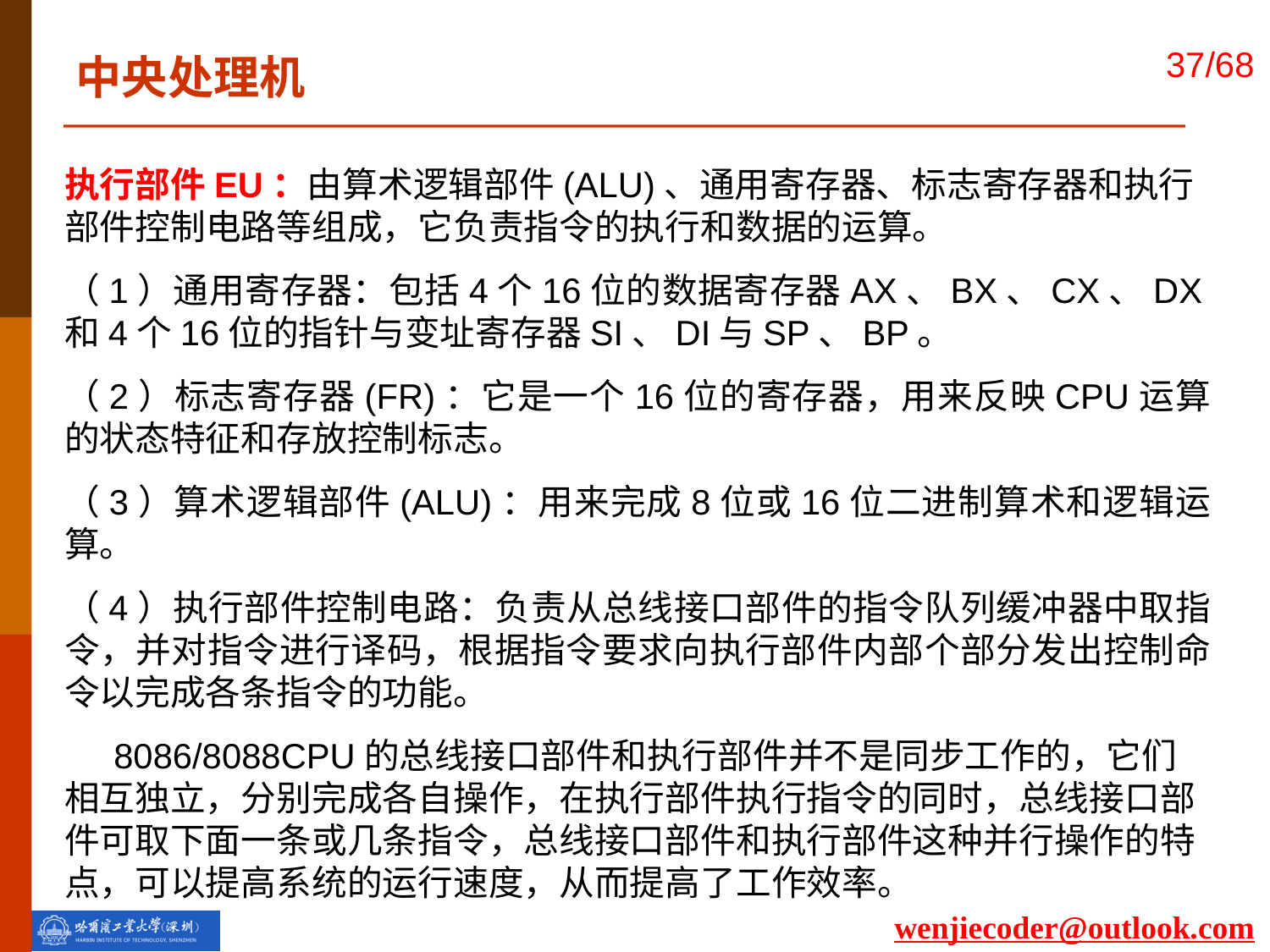

中央处理机
执行部件EU：由算术逻辑部件(ALU)、通用寄存器、标志寄存器和执行部件控制电路等组成，它负责指令的执行和数据的运算。
（1）通用寄存器：包括4个16位的数据寄存器AX、BX、CX、DX和4个16位的指针与变址寄存器SI、DI与SP、BP。
（2）标志寄存器(FR)：它是一个16位的寄存器，用来反映CPU运算的状态特征和存放控制标志。
（3）算术逻辑部件(ALU)：用来完成8位或16位二进制算术和逻辑运算。
（4）执行部件控制电路：负责从总线接口部件的指令队列缓冲器中取指令，并对指令进行译码，根据指令要求向执行部件内部个部分发出控制命令以完成各条指令的功能。
8086/8088CPU的总线接口部件和执行部件并不是同步工作的，它们相互独立，分别完成各自操作，在执行部件执行指令的同时，总线接口部件可取下面一条或几条指令，总线接口部件和执行部件这种并行操作的特点，可以提高系统的运行速度，从而提高了工作效率。